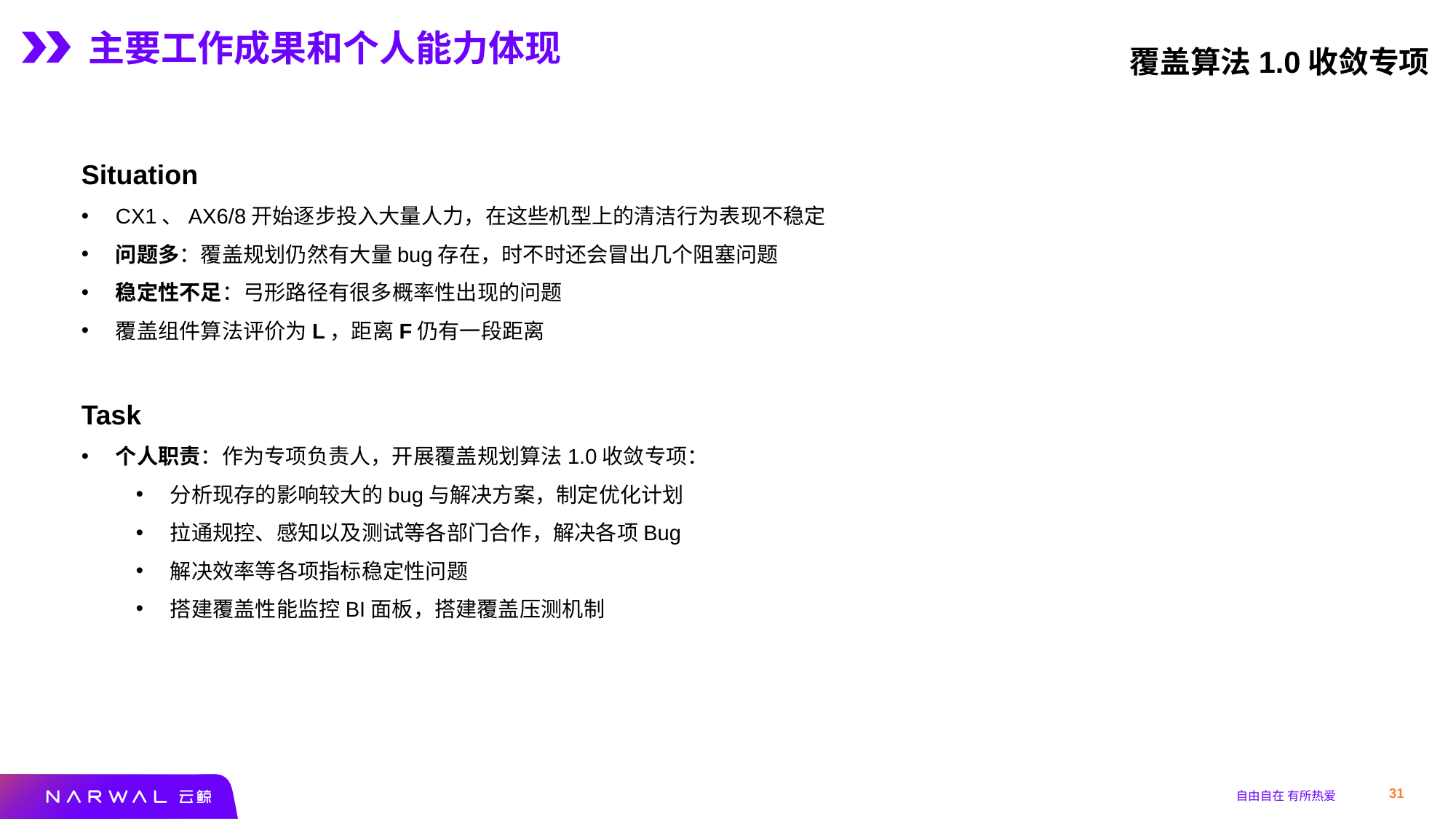

主要工作成果和个人能力体现
覆盖算法1.0收敛专项

Situation
CX1、AX6/8开始逐步投入大量人力，在这些机型上的清洁行为表现不稳定
问题多：覆盖规划仍然有大量bug存在，时不时还会冒出几个阻塞问题
稳定性不足：弓形路径有很多概率性出现的问题
覆盖组件算法评价为L，距离F仍有一段距离

Task
个人职责：作为专项负责人，开展覆盖规划算法1.0收敛专项：
分析现存的影响较大的bug与解决方案，制定优化计划
拉通规控、感知以及测试等各部门合作，解决各项Bug
解决效率等各项指标稳定性问题
搭建覆盖性能监控BI面板，搭建覆盖压测机制